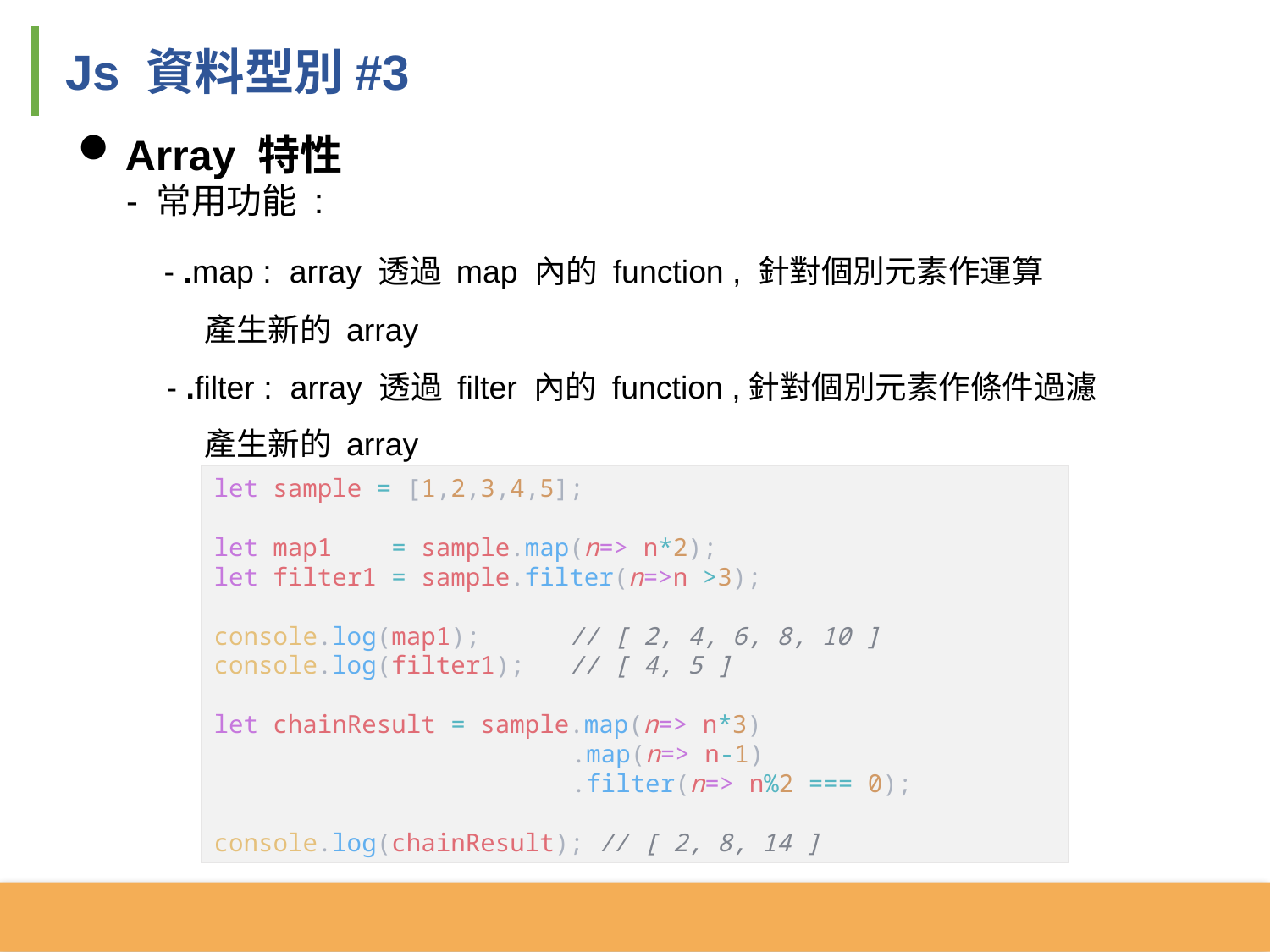

Js 資料型別#3
Array 特性
     - 常用功能 :
        - .map :  array 透過 map 內的 function , 針對個別元素作運算
	產生新的 array
          - .filter :  array 透過 filter 內的 function ,針對個別元素作條件過濾
	產生新的 array

let sample = [1,2,3,4,5];
let map1    = sample.map(n=> n*2);
let filter1 = sample.filter(n=>n >3);
console.log(map1);      // [ 2, 4, 6, 8, 10 ]
console.log(filter1);   // [ 4, 5 ]
let chainResult = sample.map(n=> n*3)
	     	       .map(n=> n-1)
		       .filter(n=> n%2 === 0);
console.log(chainResult); // [ 2, 8, 14 ]